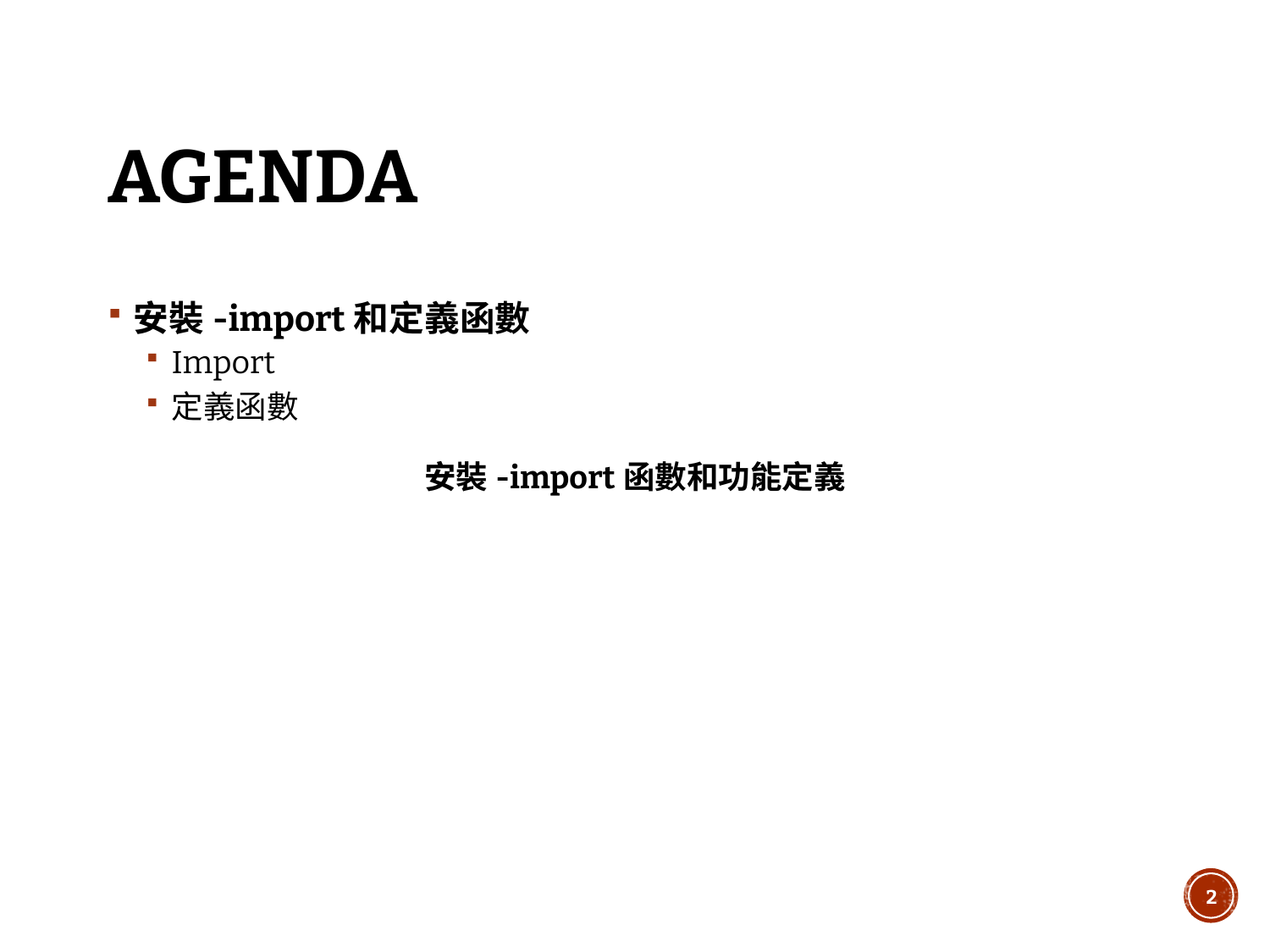

# Agenda
安裝-import和定義函數
Import
定義函數
安裝-import函數和功能定義
2